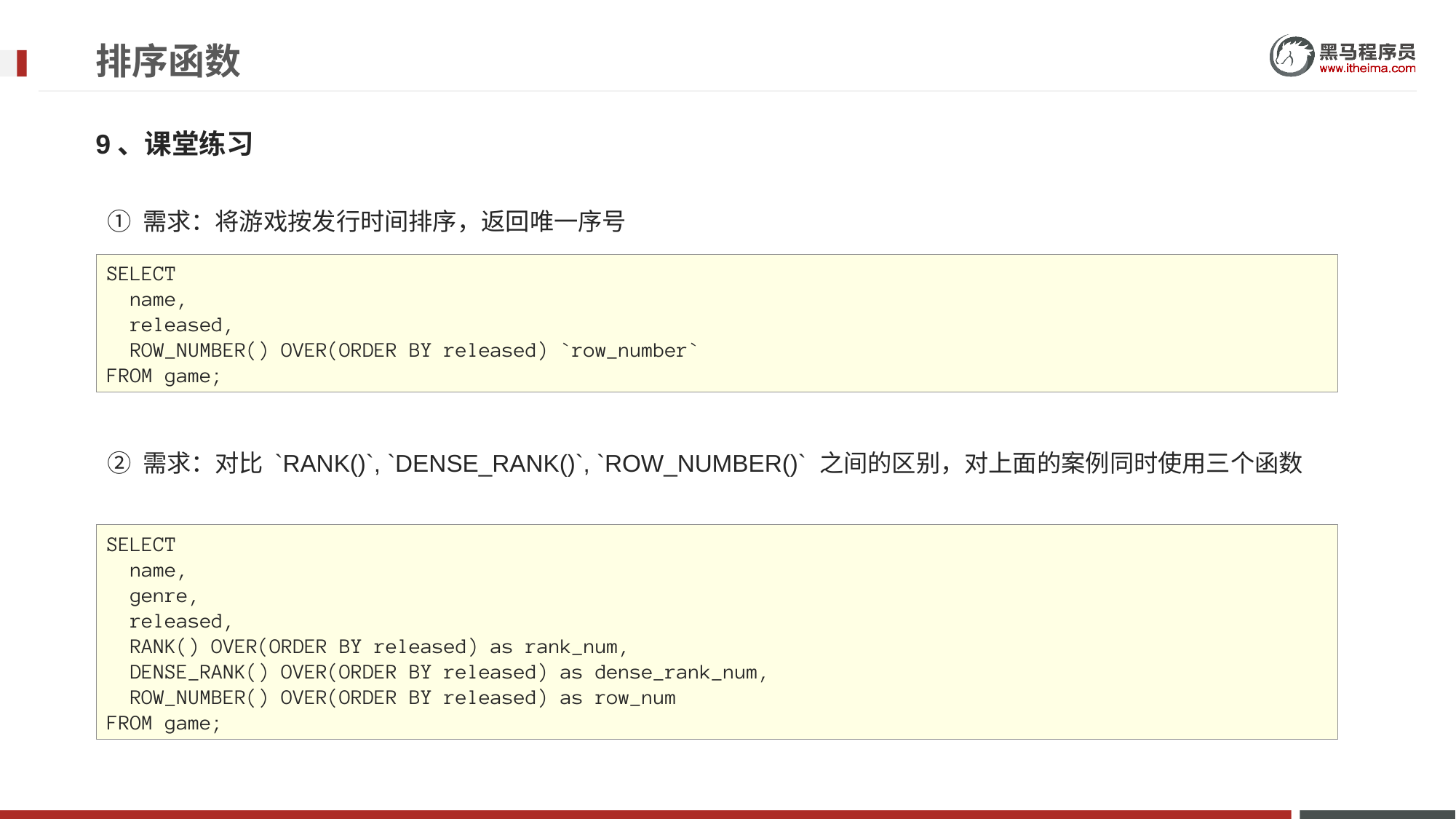

# 排序函数
9、课堂练习
① 需求：将游戏按发行时间排序，返回唯一序号

② 需求：对比 `RANK()`, `DENSE_RANK()`, `ROW_NUMBER()` 之间的区别，对上面的案例同时使用三个函数
SELECT
  name,
  released,
  ROW_NUMBER() OVER(ORDER BY released) `row_number`
FROM game;
SELECT
  name,
  genre,
  released,
  RANK() OVER(ORDER BY released) as rank_num,
  DENSE_RANK() OVER(ORDER BY released) as dense_rank_num,
  ROW_NUMBER() OVER(ORDER BY released) as row_num
FROM game;